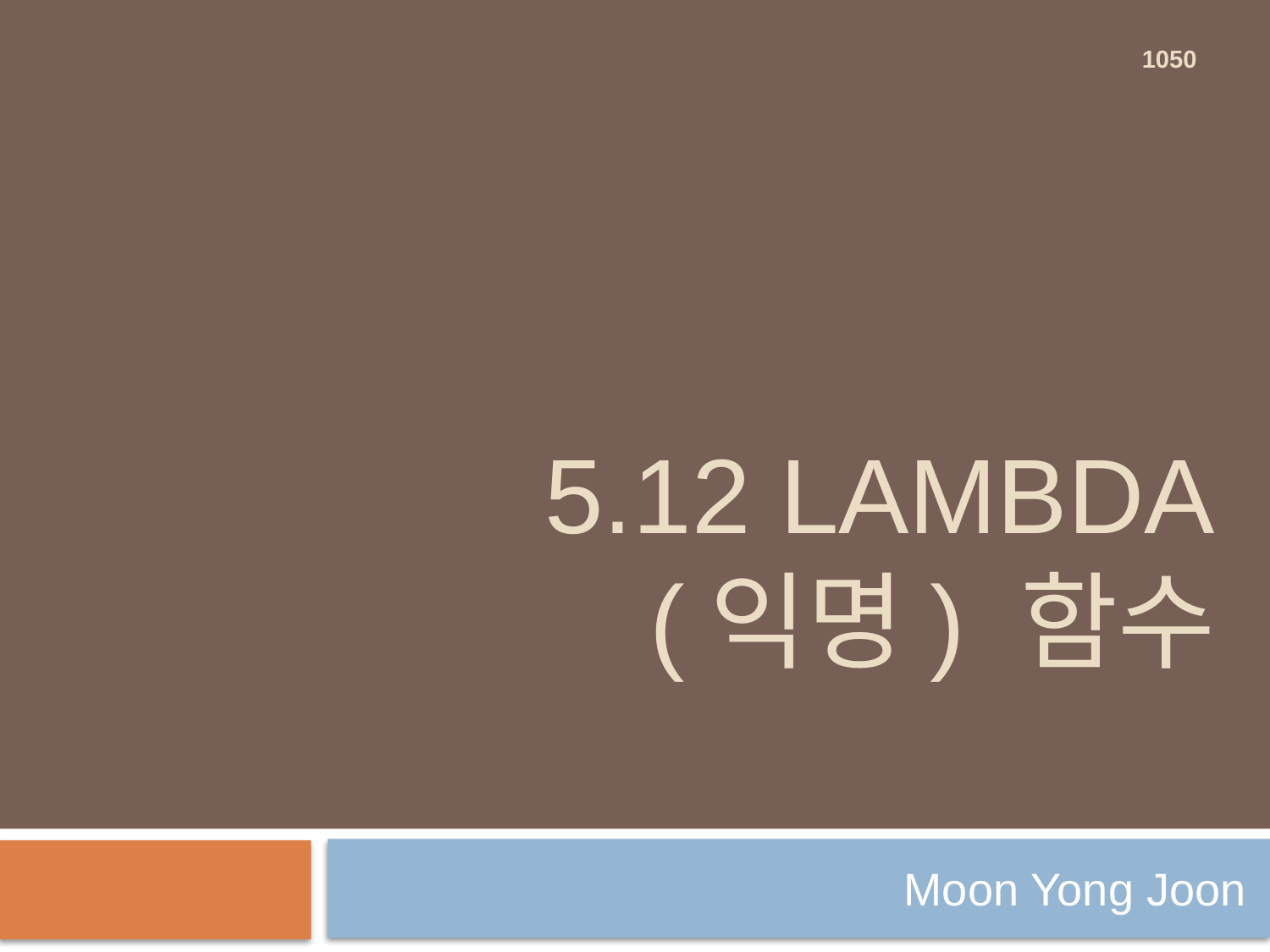

1050
# 5.12 Lambda (익명) 함수
Moon Yong Joon